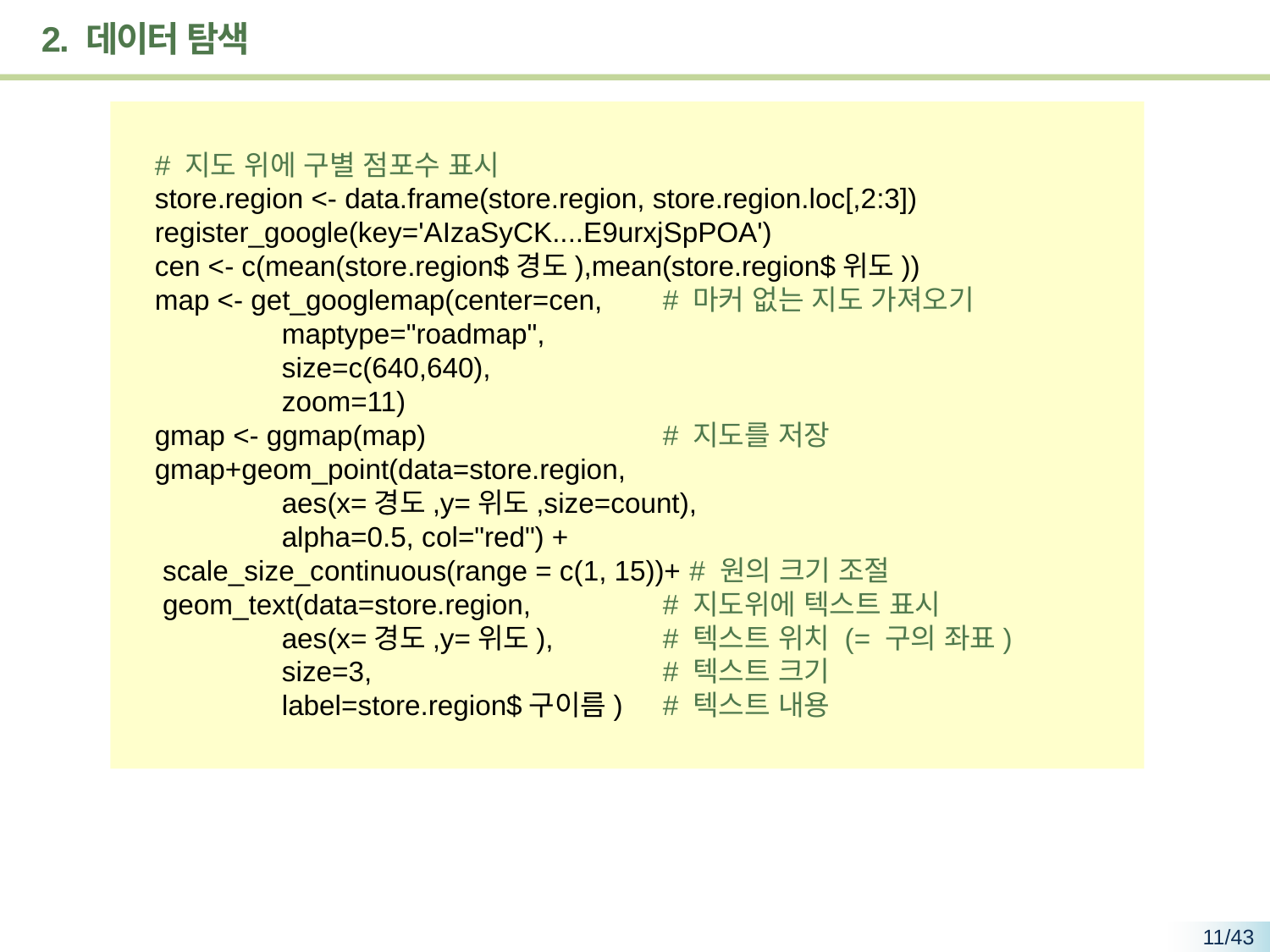

# 2. 데이터 탐색

# 지도 위에 구별 점포수 표시
store.region <- data.frame(store.region, store.region.loc[,2:3])
register_google(key='AIzaSyCK....E9urxjSpPOA')
cen <- c(mean(store.region$경도),mean(store.region$위도))
map <- get_googlemap(center=cen, 	# 마커 없는 지도 가져오기
 	maptype="roadmap",
 	size=c(640,640),
 	zoom=11)
gmap <- ggmap(map) 		# 지도를 저장
gmap+geom_point(data=store.region,
 	aes(x=경도,y=위도,size=count),
 	alpha=0.5, col="red") +
 scale_size_continuous(range = c(1, 15))+ # 원의 크기 조절
 geom_text(data=store.region, 	# 지도위에 텍스트 표시
 	aes(x=경도,y=위도), 	# 텍스트 위치 (= 구의 좌표)
 	size=3, 			# 텍스트 크기
 	label=store.region$구이름) 	# 텍스트 내용